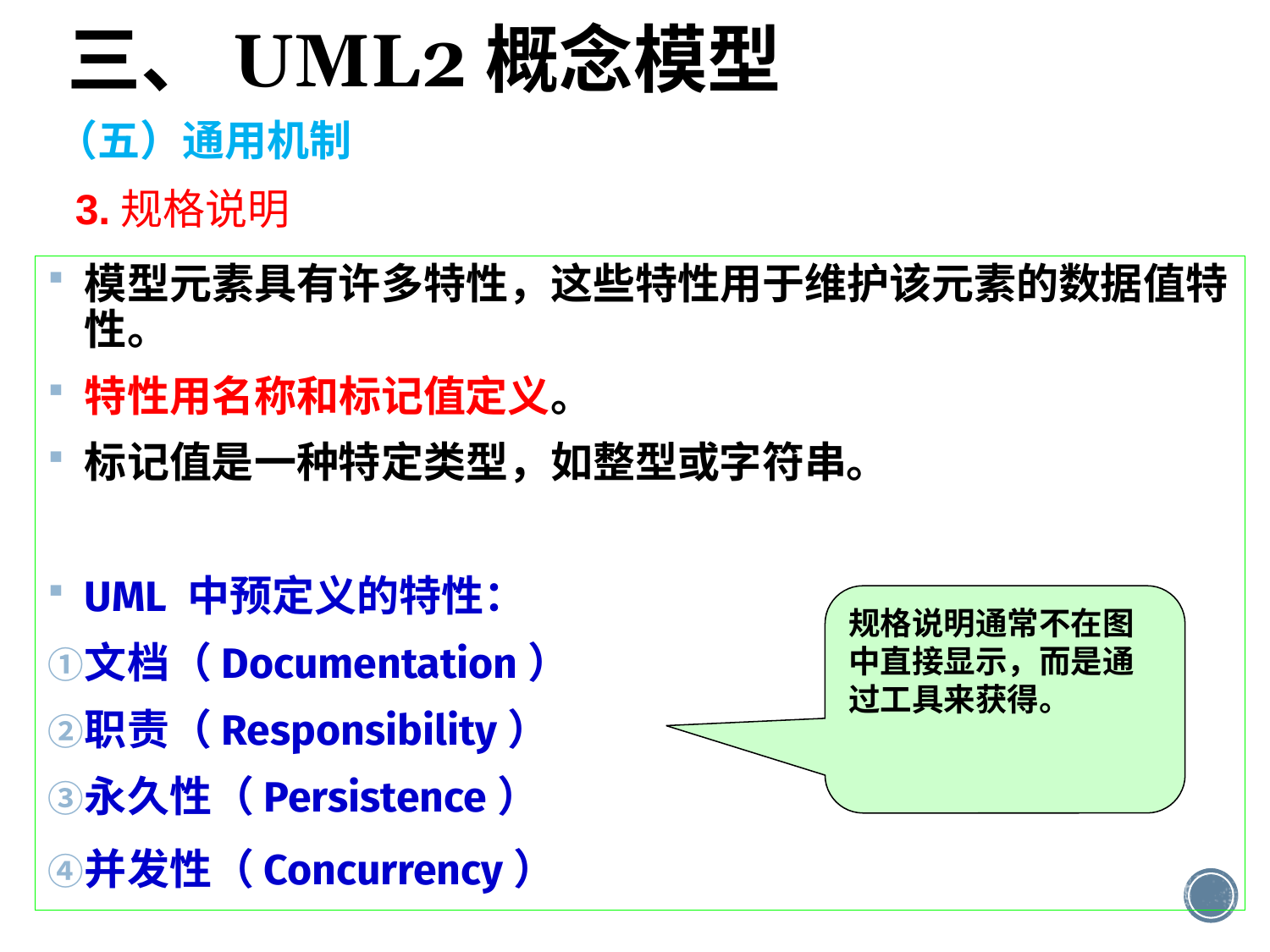

三、UML2概念模型
（五）通用机制
3.规格说明
模型元素具有许多特性，这些特性用于维护该元素的数据值特性。
特性用名称和标记值定义。
标记值是一种特定类型，如整型或字符串。

UML 中预定义的特性：
文档（Documentation）
职责（Responsibility）
永久性（Persistence）
并发性（Concurrency）
规格说明通常不在图中直接显示，而是通过工具来获得。